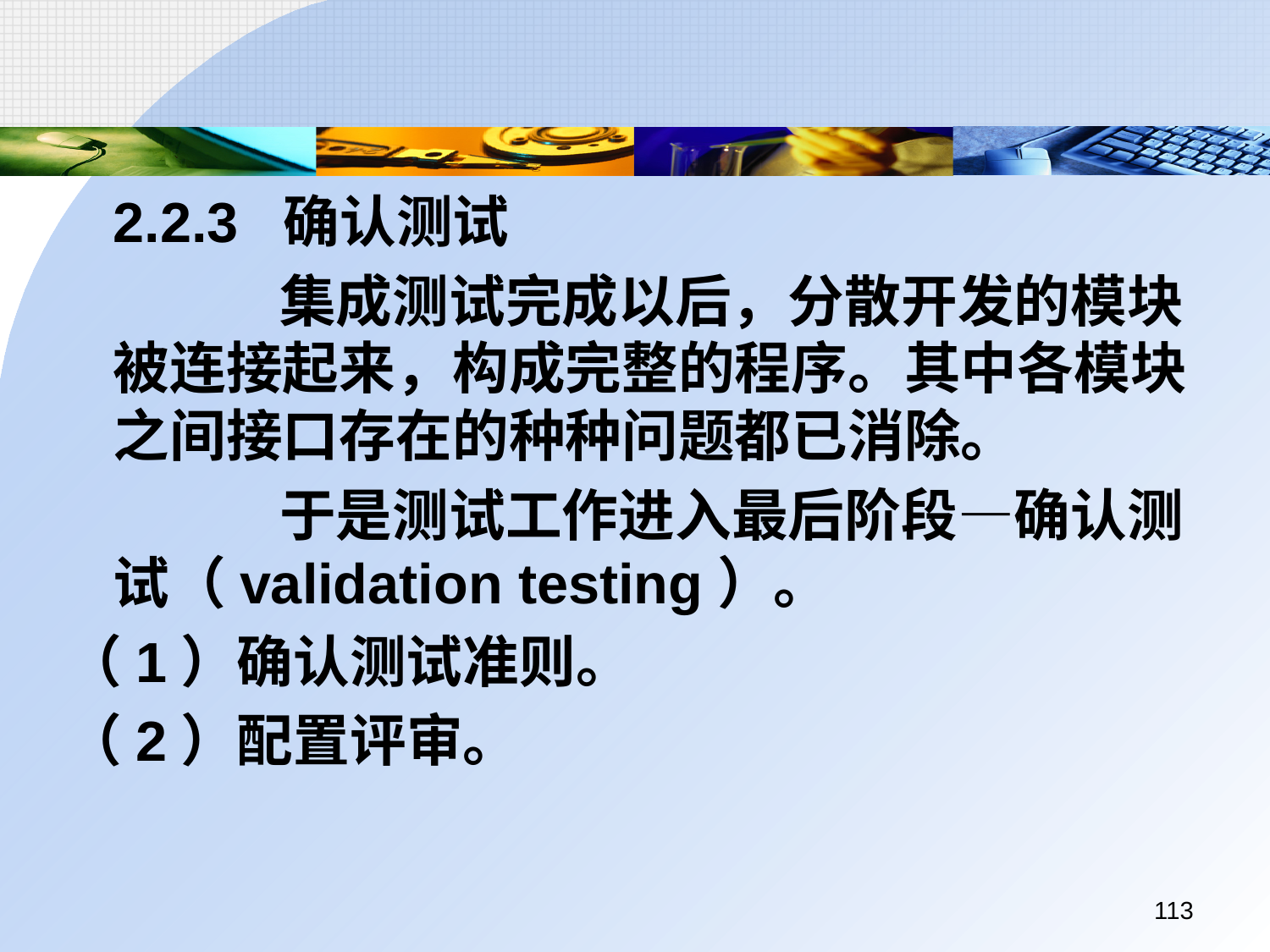

2.2.3  确认测试
		  集成测试完成以后，分散开发的模块被连接起来，构成完整的程序。其中各模块之间接口存在的种种问题都已消除。
		  于是测试工作进入最后阶段—确认测试（validation testing）。
（1）确认测试准则。
（2）配置评审。

113